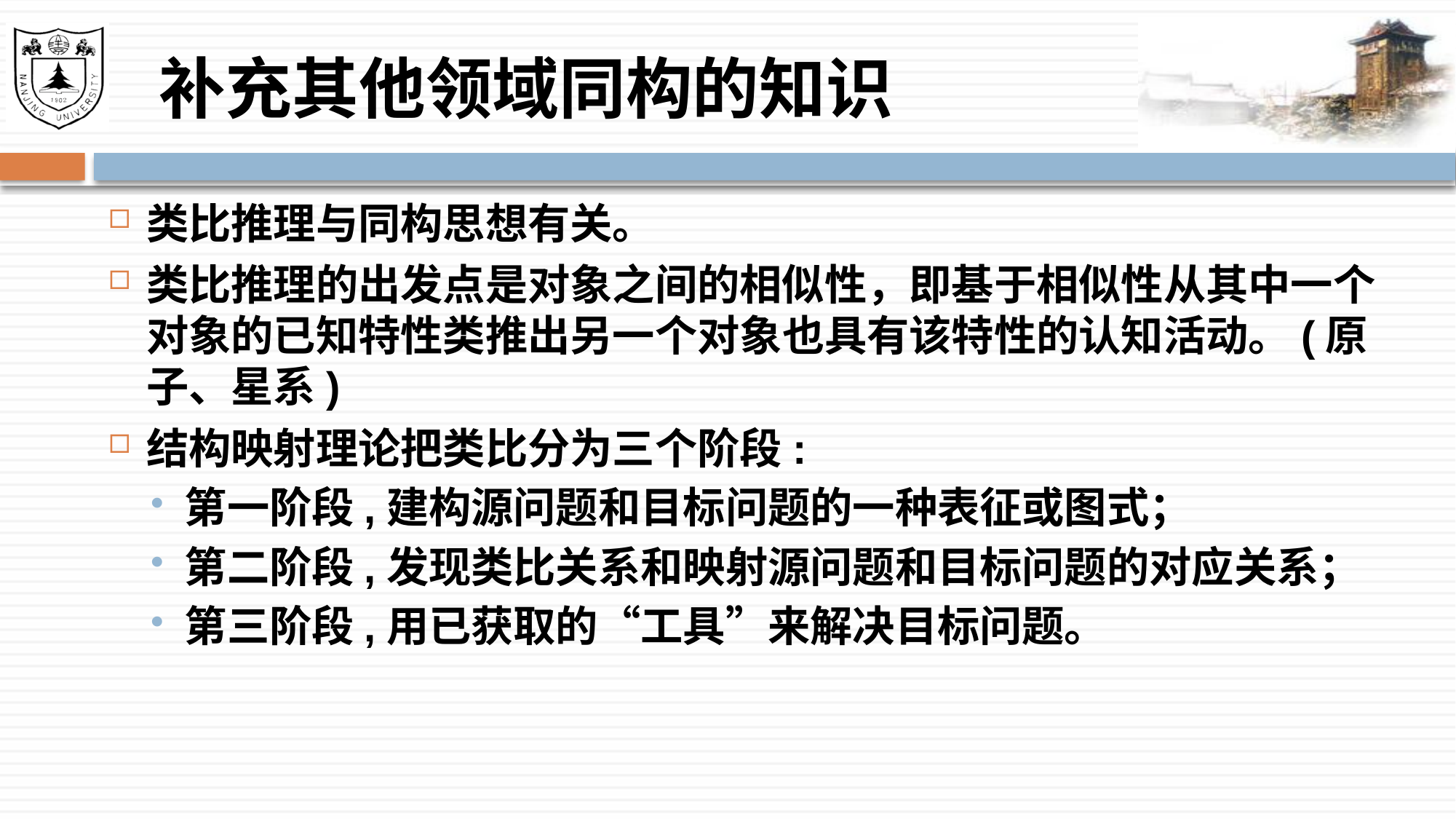

# 补充其他领域同构的知识
类比推理与同构思想有关。
类比推理的出发点是对象之间的相似性，即基于相似性从其中一个对象的已知特性类推出另一个对象也具有该特性的认知活动。(原子、星系)
结构映射理论把类比分为三个阶段:
第一阶段,建构源问题和目标问题的一种表征或图式；
第二阶段,发现类比关系和映射源问题和目标问题的对应关系；
第三阶段,用已获取的“工具”来解决目标问题。